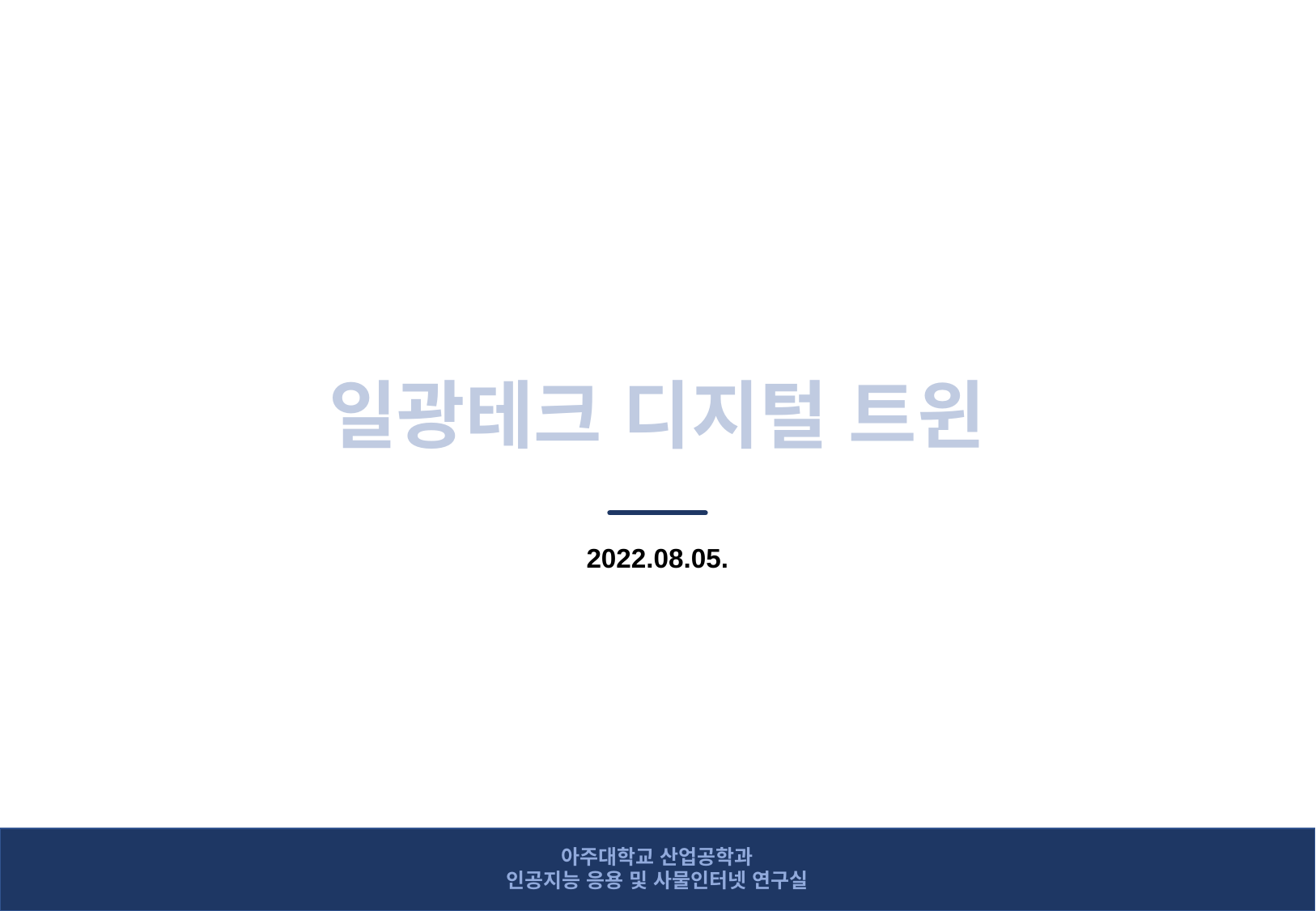

일광테크 디지털 트윈
2022.08.05.

아주대학교 산업공학과
인공지능 응용 및 사물인터넷 연구실